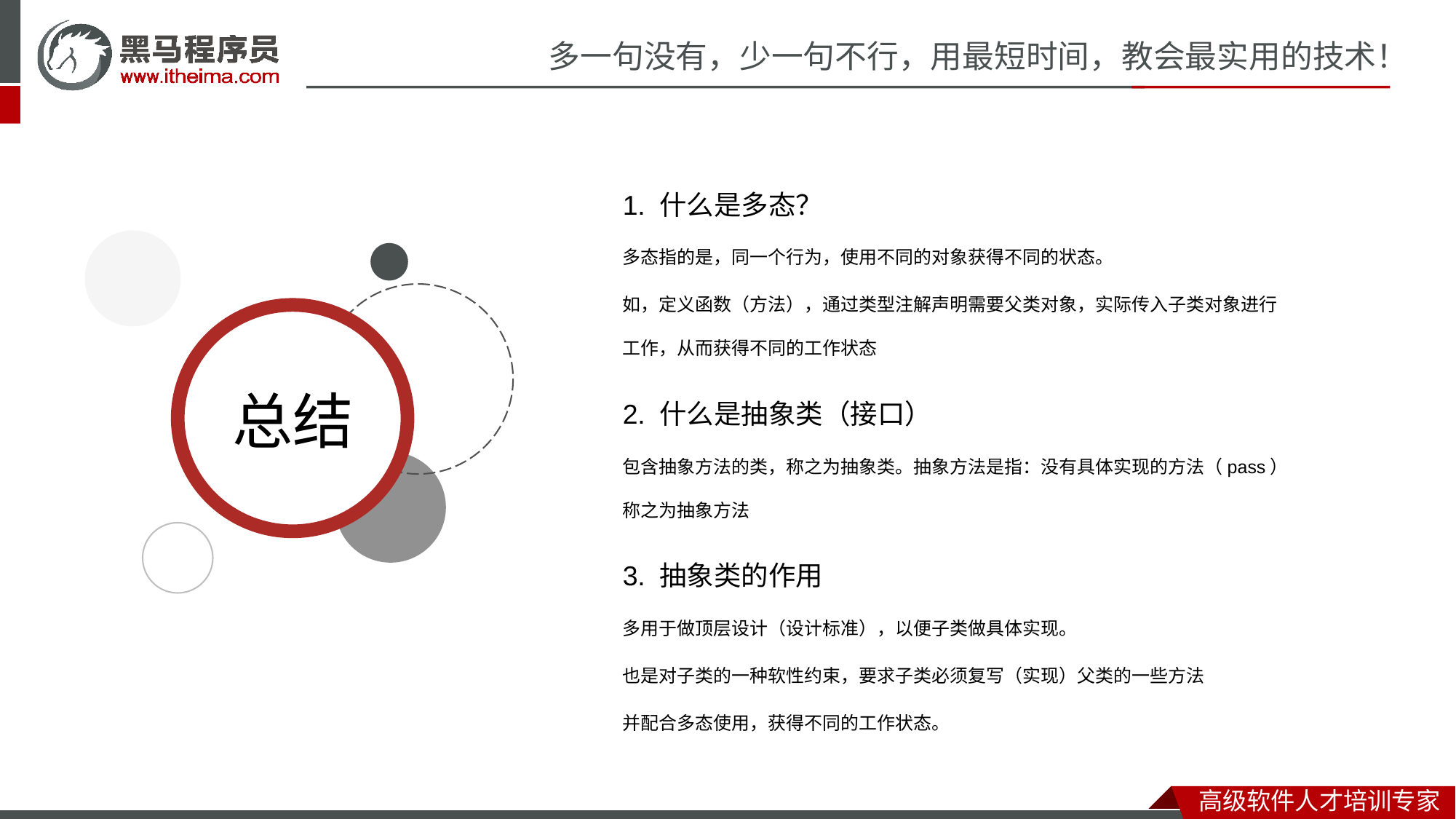

1. 什么是多态？
多态指的是，同一个行为，使用不同的对象获得不同的状态。
如，定义函数（方法），通过类型注解声明需要父类对象，实际传入子类对象进行工作，从而获得不同的工作状态
2. 什么是抽象类（接口）
包含抽象方法的类，称之为抽象类。抽象方法是指：没有具体实现的方法（pass）称之为抽象方法
3. 抽象类的作用
多用于做顶层设计（设计标准），以便子类做具体实现。
也是对子类的一种软性约束，要求子类必须复写（实现）父类的一些方法
并配合多态使用，获得不同的工作状态。